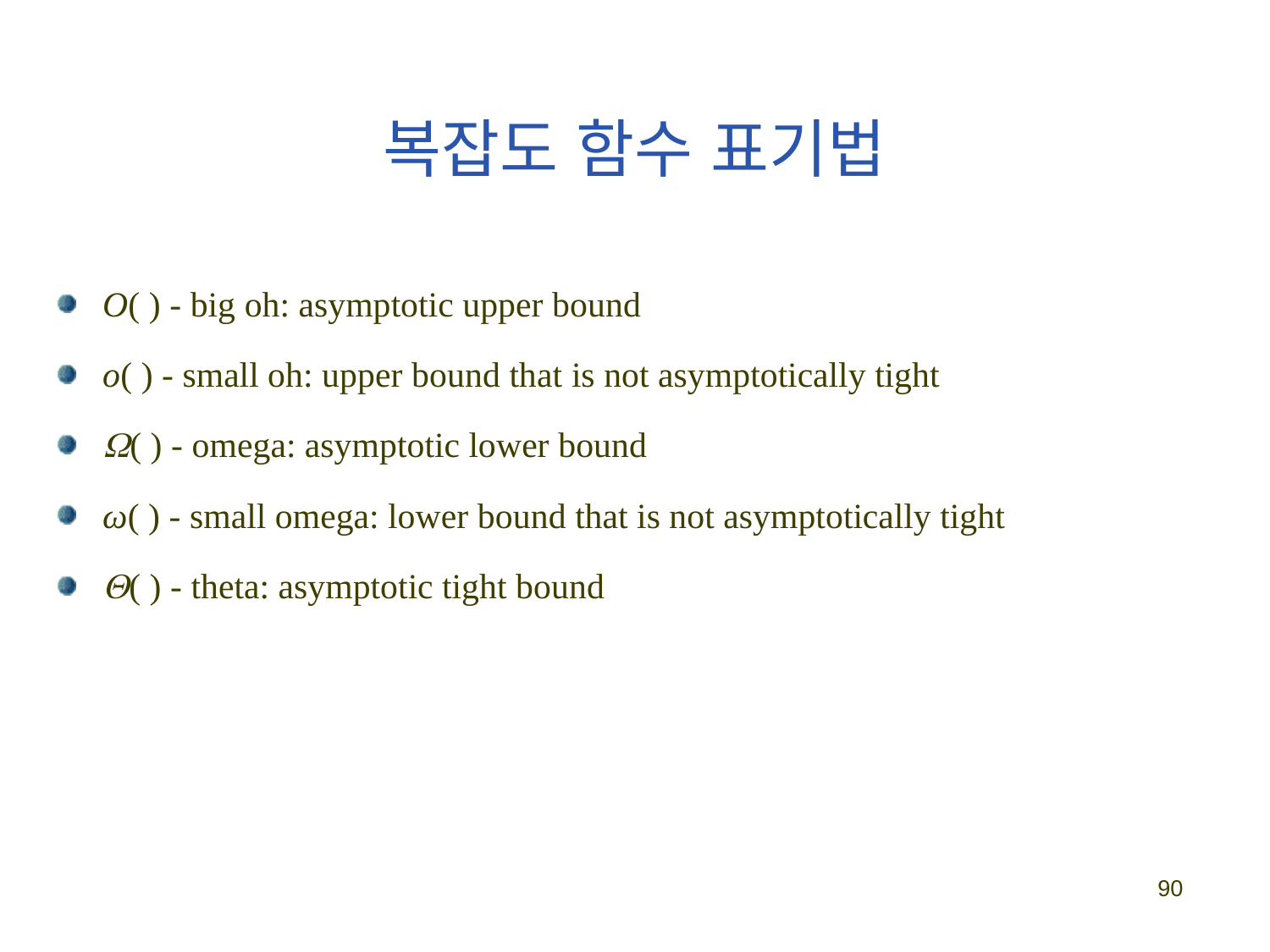

# 복잡도 함수 표기법
O( ) - big oh: asymptotic upper bound
o( ) - small oh: upper bound that is not asymptotically tight
Ω( ) - omega: asymptotic lower bound
ω( ) - small omega: lower bound that is not asymptotically tight
Θ( ) - theta: asymptotic tight bound
90